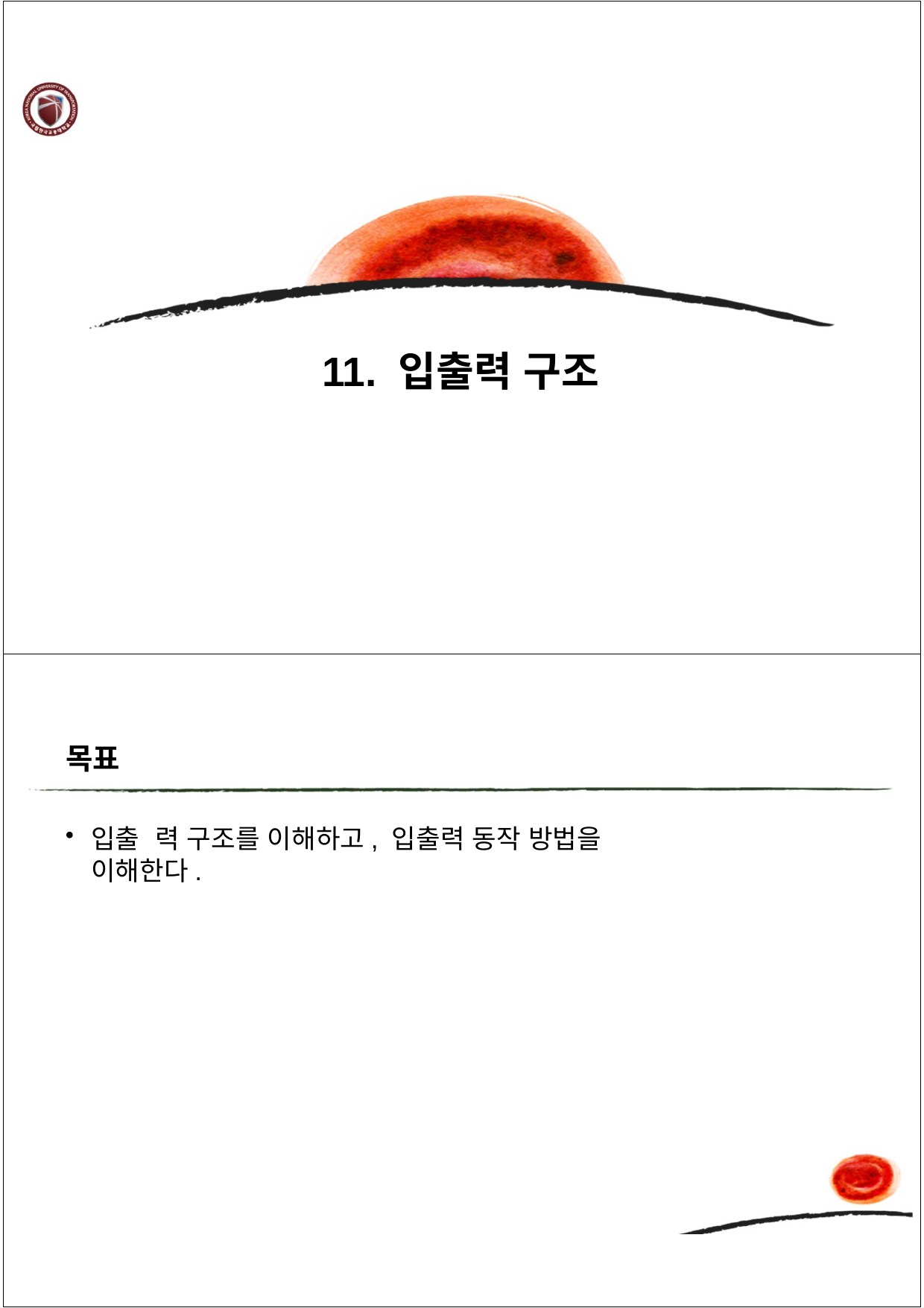

# 11. 입출력 구조

목표

입출2력 구조를 이해하고, 입출력 동작 방법을 이해한다.